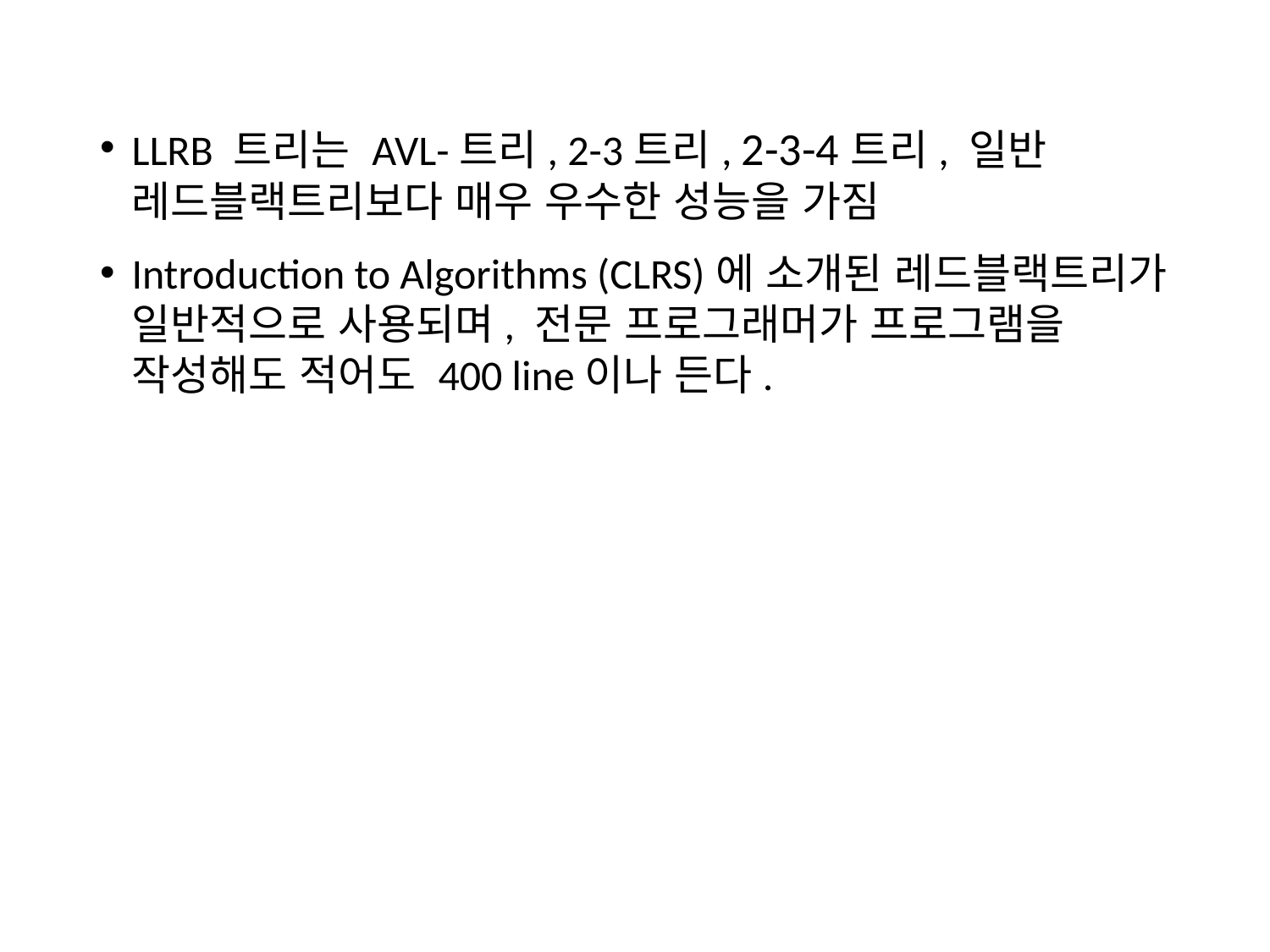

LLRB 트리는 AVL-트리, 2-3트리, 2-3-4트리, 일반 레드블랙트리보다 매우 우수한 성능을 가짐
Introduction to Algorithms (CLRS)에 소개된 레드블랙트리가 일반적으로 사용되며, 전문 프로그래머가 프로그램을 작성해도 적어도 400 line이나 든다.